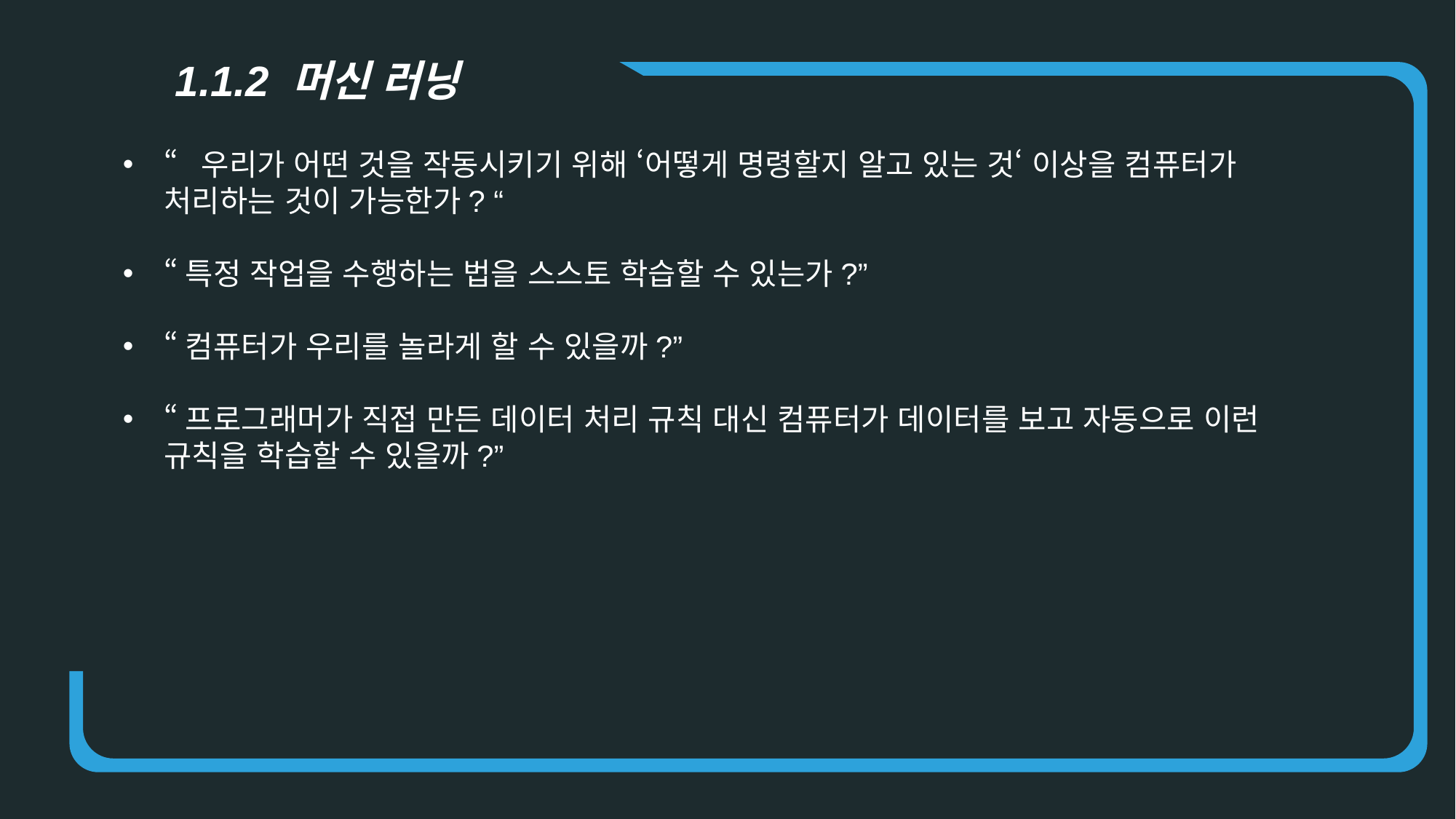

1.1.2 머신 러닝

“우리가 어떤 것을 작동시키기 위해 ‘어떻게 명령할지 알고 있는 것‘ 이상을 컴퓨터가 처리하는 것이 가능한가? “

“특정 작업을 수행하는 법을 스스토 학습할 수 있는가?”

“컴퓨터가 우리를 놀라게 할 수 있을까?”

“프로그래머가 직접 만든 데이터 처리 규칙 대신 컴퓨터가 데이터를 보고 자동으로 이런 규칙을 학습할 수 있을까?”